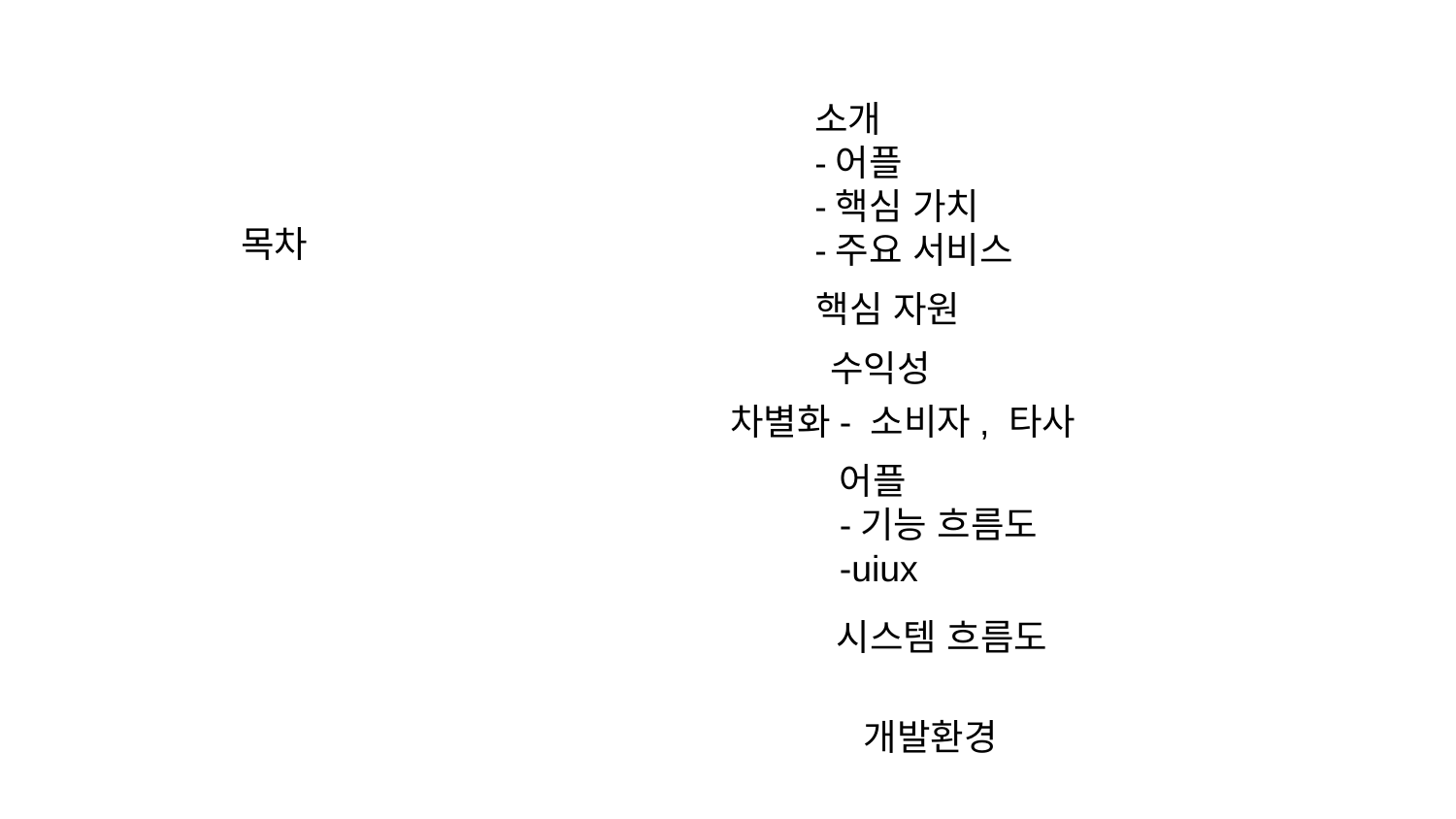

소개
-어플
-핵심 가치
-주요 서비스
목차
핵심 자원
수익성
차별화- 소비자, 타사
어플
-기능 흐름도
-uiux

시스템 흐름도
개발환경